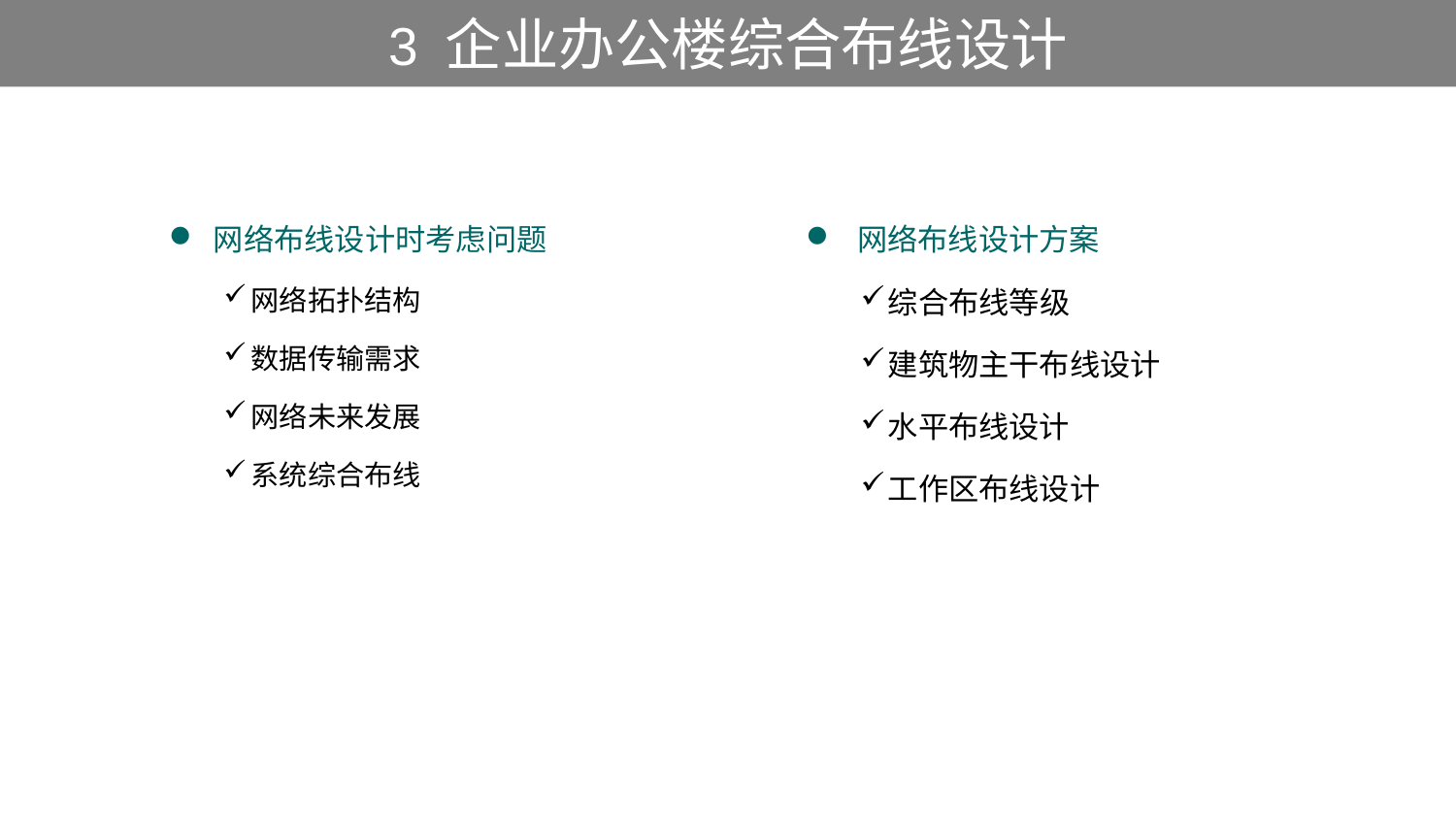

# 3 企业办公楼综合布线设计
 网络布线设计时考虑问题
网络拓扑结构
数据传输需求
网络未来发展
系统综合布线
  网络布线设计方案
综合布线等级
建筑物主干布线设计
水平布线设计
工作区布线设计